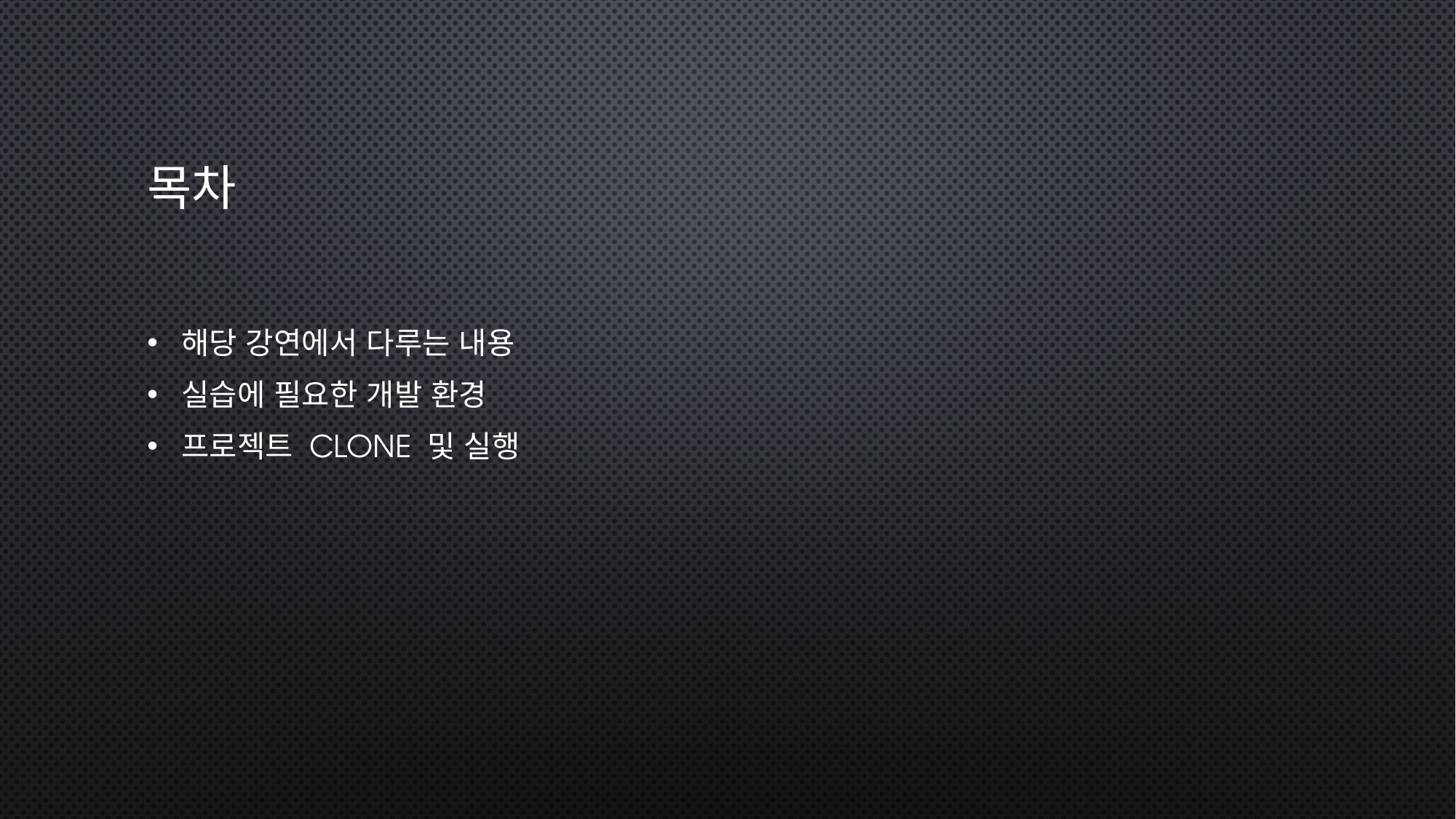

# 목차
해당 강연에서 다루는 내용
실습에 필요한 개발 환경
프로젝트 clone 및 실행